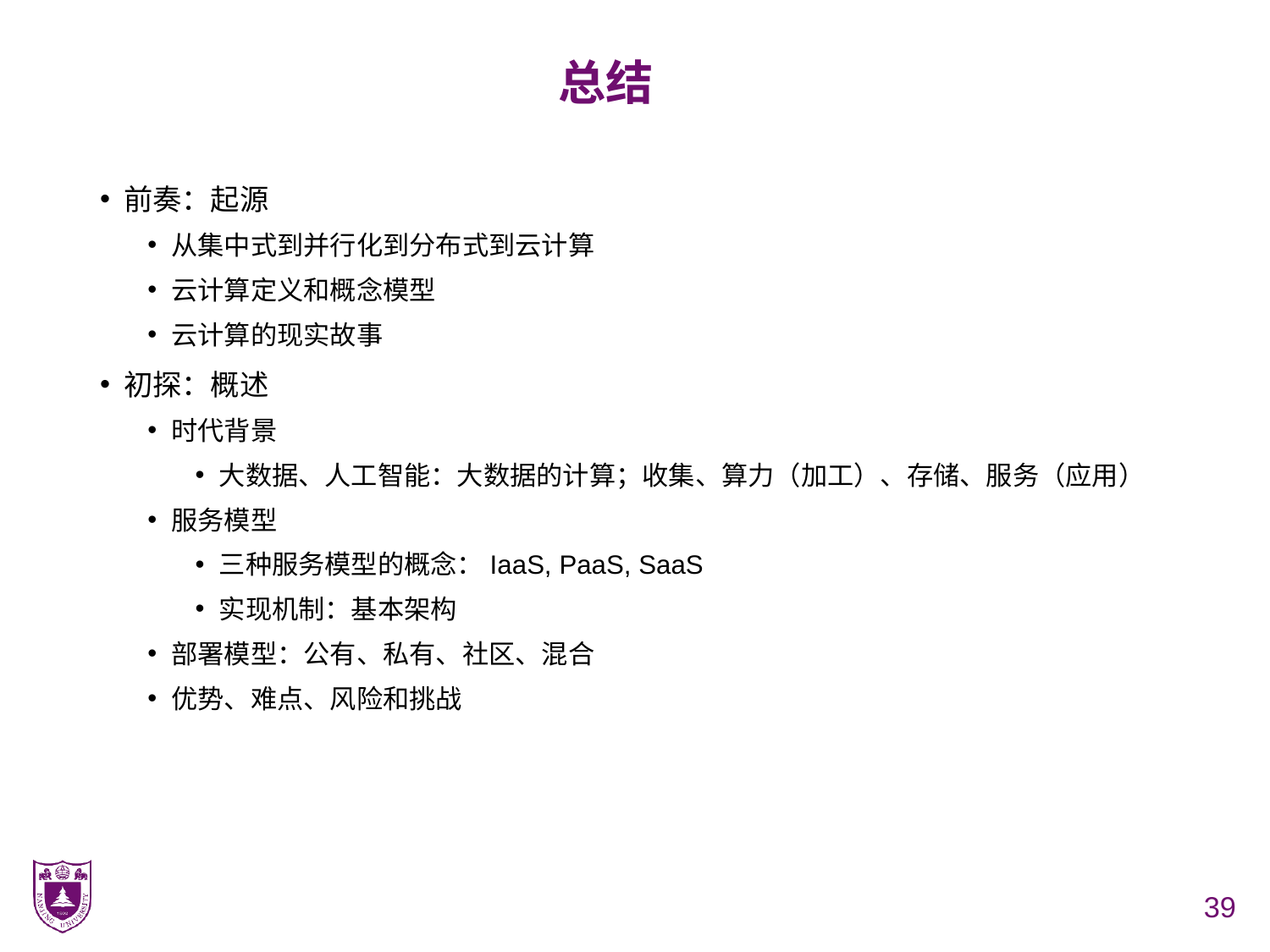

# 总结
前奏：起源
从集中式到并行化到分布式到云计算
云计算定义和概念模型
云计算的现实故事
初探：概述
时代背景
大数据、人工智能：大数据的计算；收集、算力（加工）、存储、服务（应用）
服务模型
三种服务模型的概念：IaaS, PaaS, SaaS
实现机制：基本架构
部署模型：公有、私有、社区、混合
优势、难点、风险和挑战

39